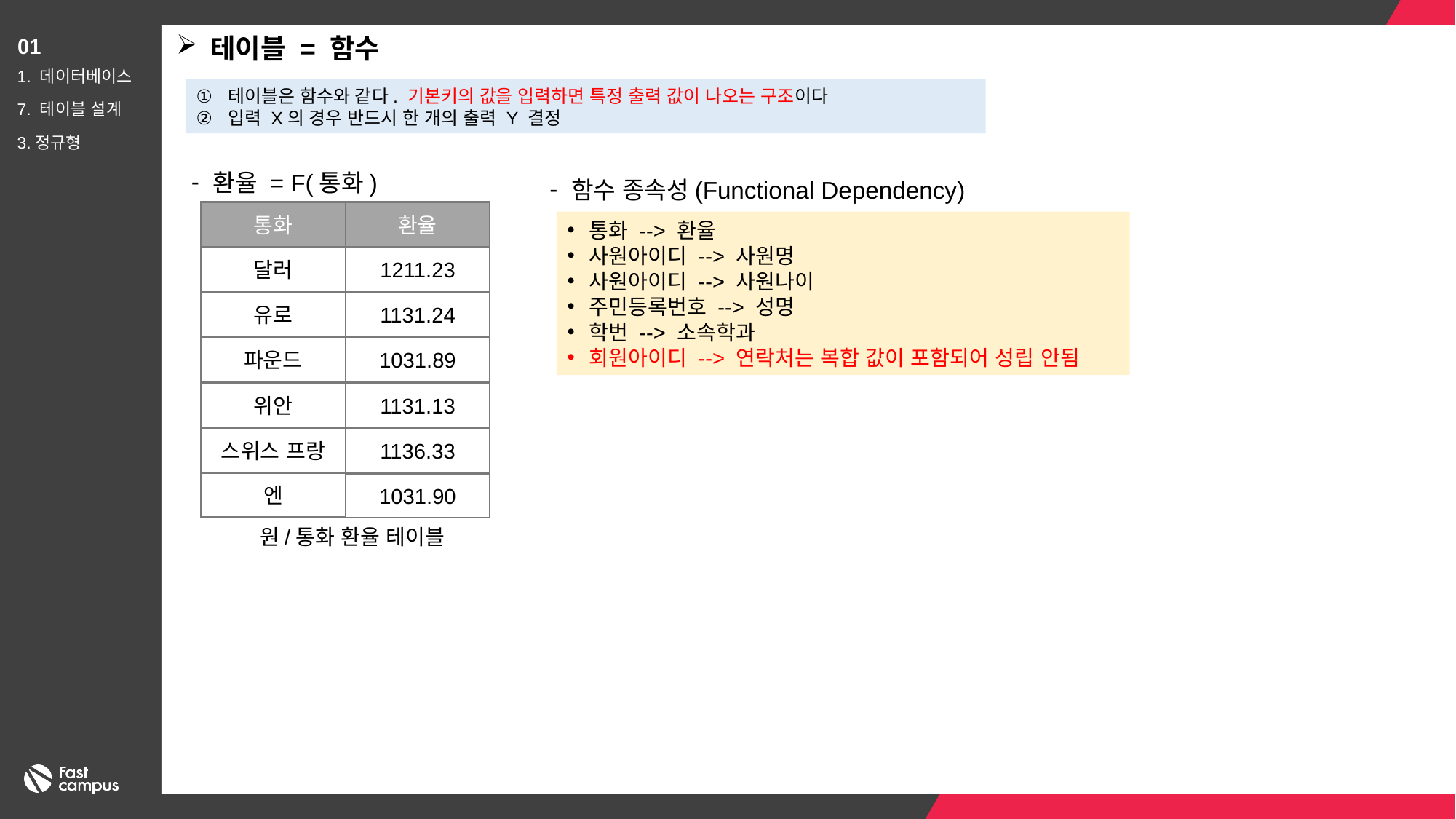

테이블 = 함수
01
1. 데이터베이스
7. 테이블 설계
3.정규형
테이블은 함수와 같다. 기본키의 값을 입력하면 특정 출력 값이 나오는 구조이다
입력 X의 경우 반드시 한 개의 출력 Y 결정
환율 = F(통화)
함수 종속성(Functional Dependency)
통화
환율
통화 --> 환율
사원아이디 --> 사원명
사원아이디 --> 사원나이
주민등록번호 --> 성명
학번 --> 소속학과
회원아이디 --> 연락처는 복합 값이 포함되어 성립 안됨
달러
1211.23
유로
1131.24
파운드
1031.89
위안
1131.13
스위스 프랑
1136.33
엔
1031.90
원/통화 환율 테이블